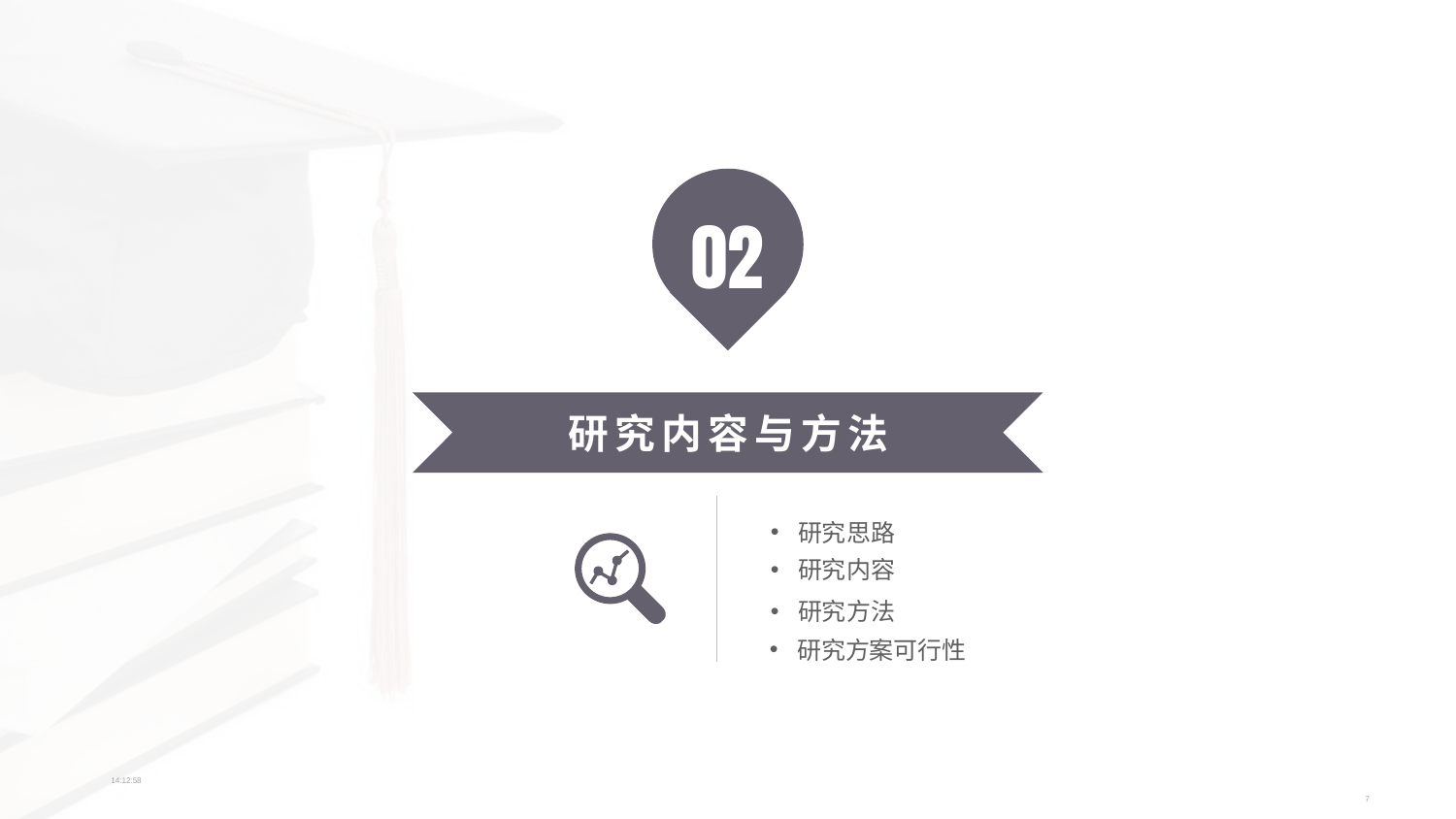

02

研究内容与方法
研究思路

研究内容
研究方法
研究方案可行性
14:12:58